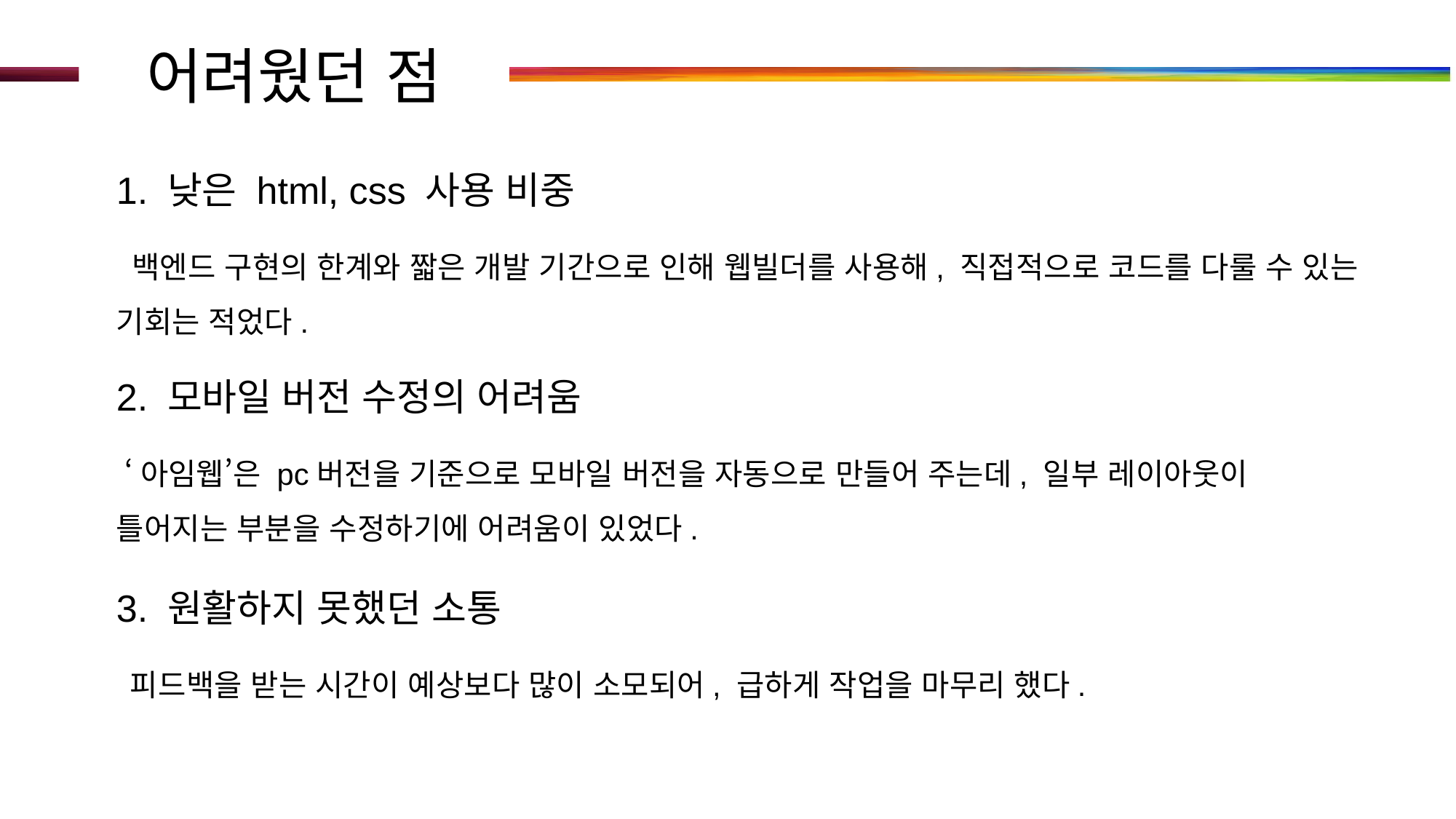

# 어려웠던 점
1. 낮은 html, css 사용 비중
 백엔드 구현의 한계와 짧은 개발 기간으로 인해 웹빌더를 사용해, 직접적으로 코드를 다룰 수 있는 기회는 적었다.
2. 모바일 버전 수정의 어려움
 ‘아임웹’은 pc버전을 기준으로 모바일 버전을 자동으로 만들어 주는데, 일부 레이아웃이 틀어지는 부분을 수정하기에 어려움이 있었다.
3. 원활하지 못했던 소통
 피드백을 받는 시간이 예상보다 많이 소모되어, 급하게 작업을 마무리 했다.